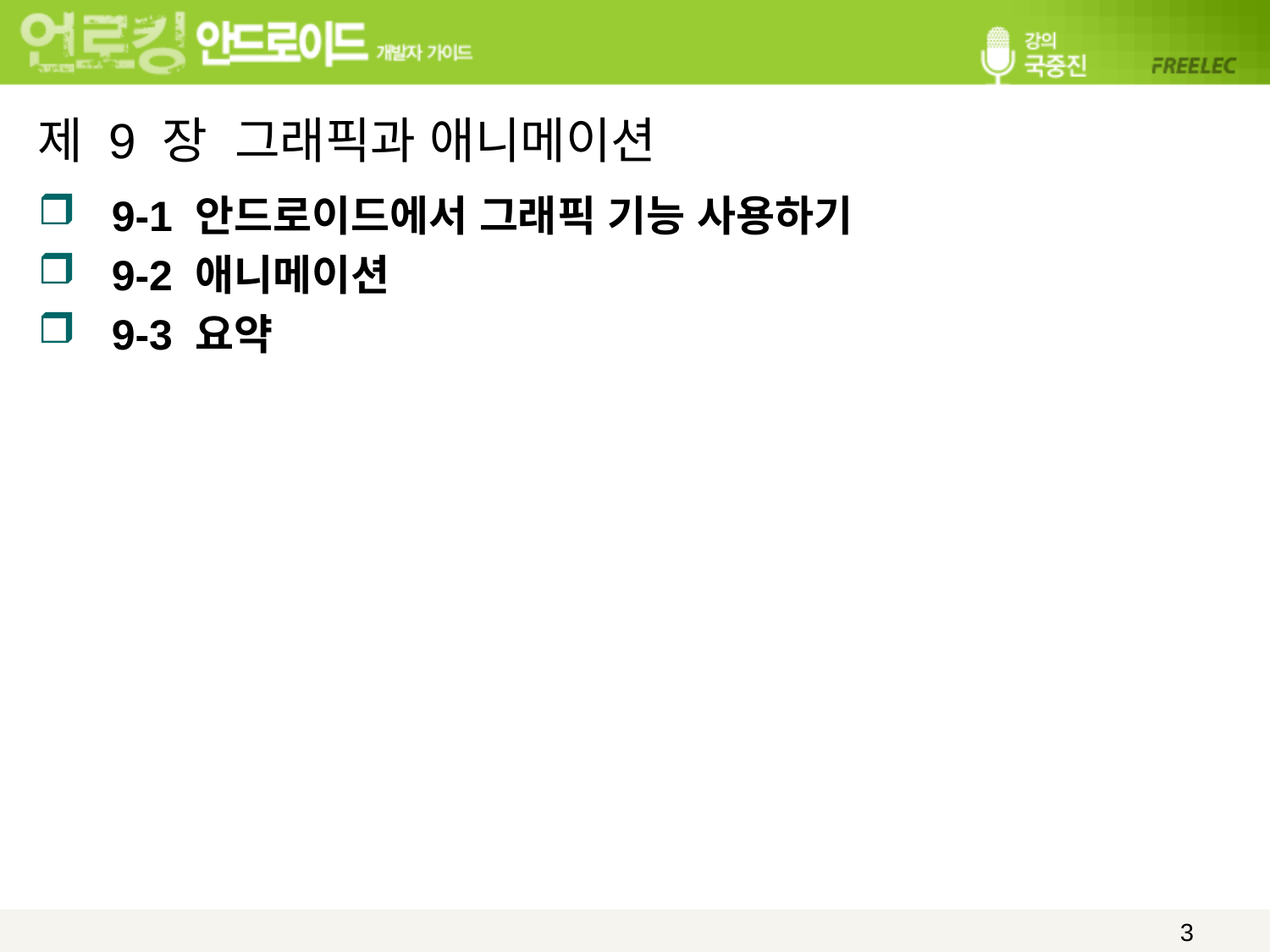

# 제 9 장  그래픽과 애니메이션
9-1 안드로이드에서 그래픽 기능 사용하기
9-2 애니메이션
9-3 요약
3